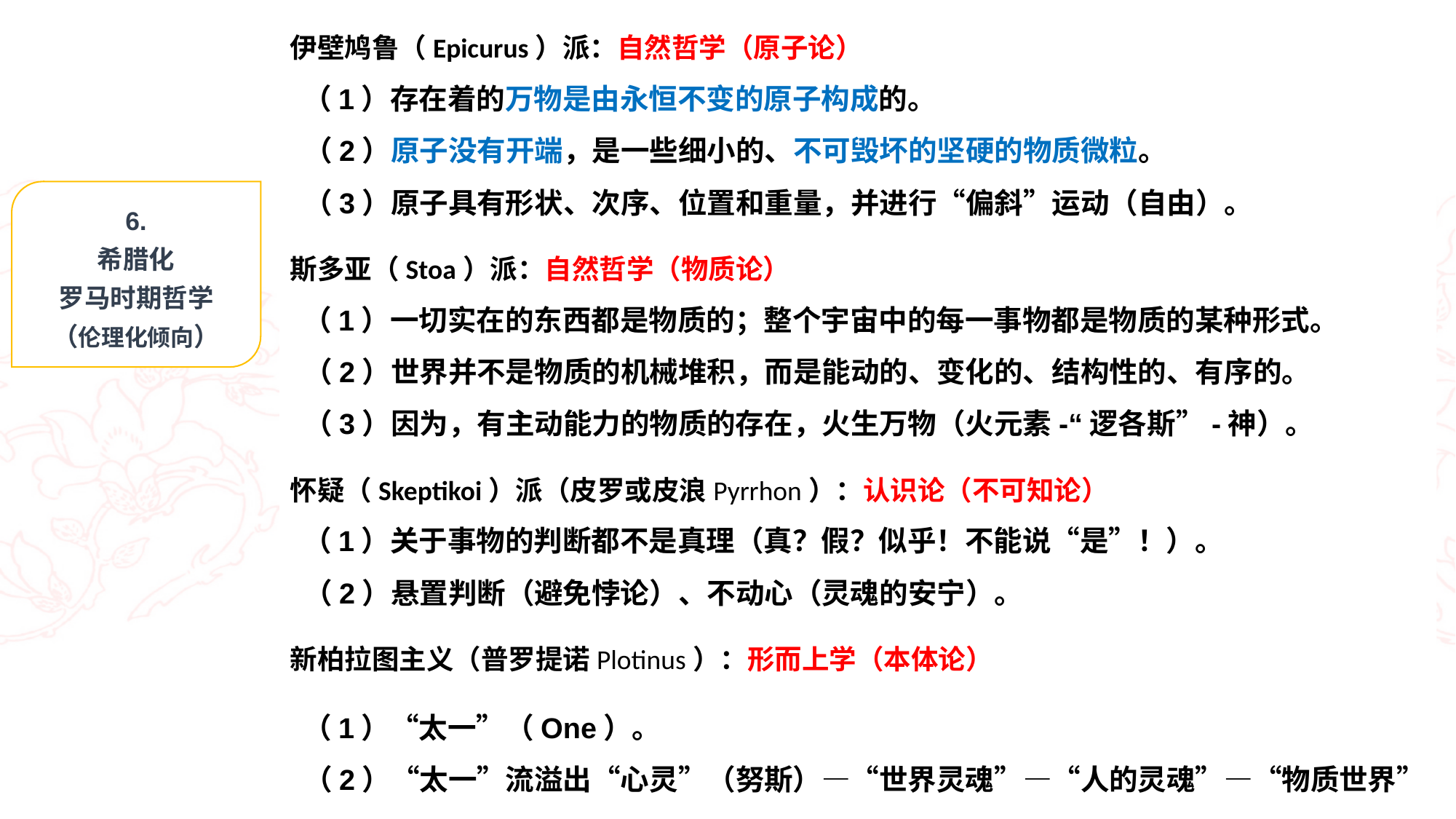

伊壁鸠鲁（Epicurus）派：自然哲学（原子论）
 （1）存在着的万物是由永恒不变的原子构成的。
 （2）原子没有开端，是一些细小的、不可毁坏的坚硬的物质微粒。
 （3）原子具有形状、次序、位置和重量，并进行“偏斜”运动（自由）。
斯多亚（Stoa）派：自然哲学（物质论）
 （1）一切实在的东西都是物质的；整个宇宙中的每一事物都是物质的某种形式。
 （2）世界并不是物质的机械堆积，而是能动的、变化的、结构性的、有序的。
 （3）因为，有主动能力的物质的存在，火生万物（火元素-“逻各斯”-神）。
怀疑（Skeptikoi）派（皮罗或皮浪Pyrrhon）：认识论（不可知论）
 （1）关于事物的判断都不是真理（真？假？似乎！不能说“是”！）。
 （2）悬置判断（避免悖论）、不动心（灵魂的安宁）。
新柏拉图主义（普罗提诺Plotinus）：形而上学（本体论）
 （1）“太一”（One）。
 （2）“太一”流溢出“心灵”（努斯）—“世界灵魂”—“人的灵魂”—“物质世界”
6.
希腊化
罗马时期哲学
（伦理化倾向）